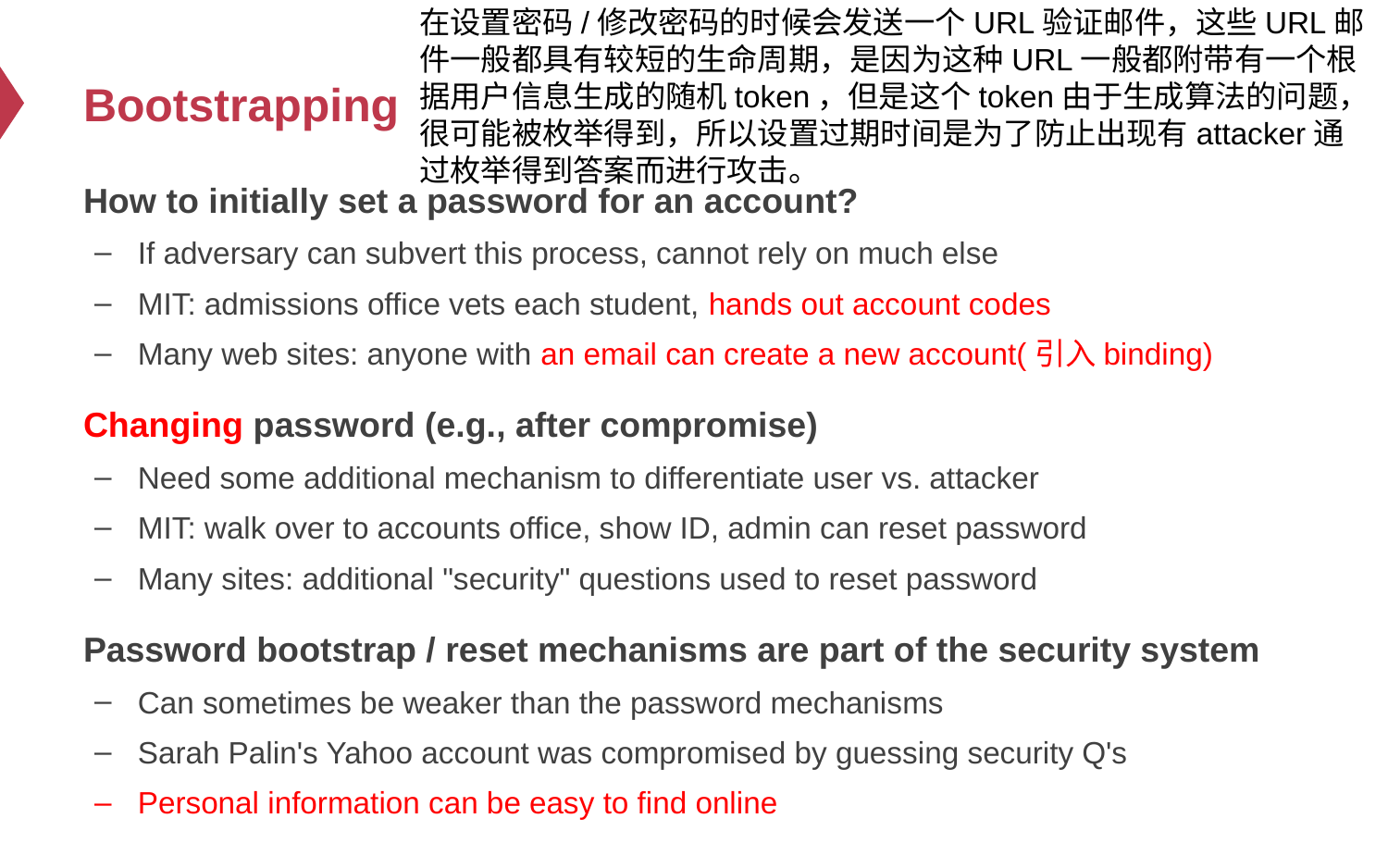

在设置密码/修改密码的时候会发送一个URL验证邮件，这些URL邮件一般都具有较短的生命周期，是因为这种URL一般都附带有一个根据用户信息生成的随机token，但是这个token由于生成算法的问题，很可能被枚举得到，所以设置过期时间是为了防止出现有attacker通过枚举得到答案而进行攻击。
# Bootstrapping
How to initially set a password for an account?
If adversary can subvert this process, cannot rely on much else
MIT: admissions office vets each student, hands out account codes
Many web sites: anyone with an email can create a new account(引入binding)
Changing password (e.g., after compromise)
Need some additional mechanism to differentiate user vs. attacker
MIT: walk over to accounts office, show ID, admin can reset password
Many sites: additional "security" questions used to reset password
Password bootstrap / reset mechanisms are part of the security system
Can sometimes be weaker than the password mechanisms
Sarah Palin's Yahoo account was compromised by guessing security Q's
Personal information can be easy to find online
5